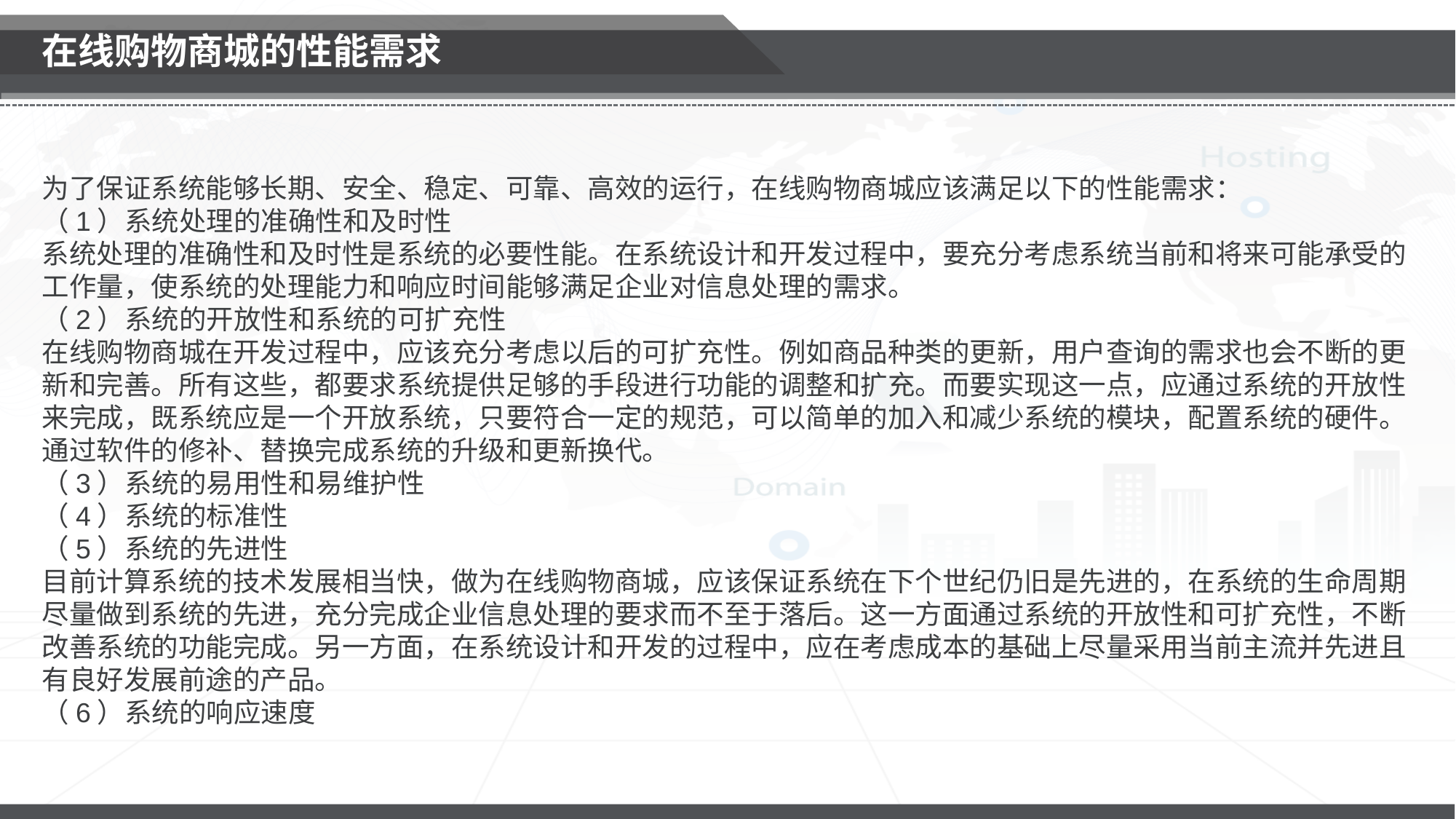

在线购物商城的性能需求

为了保证系统能够长期、安全、稳定、可靠、高效的运行，在线购物商城应该满足以下的性能需求：
（1）系统处理的准确性和及时性
系统处理的准确性和及时性是系统的必要性能。在系统设计和开发过程中，要充分考虑系统当前和将来可能承受的工作量，使系统的处理能力和响应时间能够满足企业对信息处理的需求。
（2）系统的开放性和系统的可扩充性
在线购物商城在开发过程中，应该充分考虑以后的可扩充性。例如商品种类的更新，用户查询的需求也会不断的更新和完善。所有这些，都要求系统提供足够的手段进行功能的调整和扩充。而要实现这一点，应通过系统的开放性来完成，既系统应是一个开放系统，只要符合一定的规范，可以简单的加入和减少系统的模块，配置系统的硬件。通过软件的修补、替换完成系统的升级和更新换代。
（3）系统的易用性和易维护性
（4）系统的标准性
（5）系统的先进性
目前计算系统的技术发展相当快，做为在线购物商城，应该保证系统在下个世纪仍旧是先进的，在系统的生命周期尽量做到系统的先进，充分完成企业信息处理的要求而不至于落后。这一方面通过系统的开放性和可扩充性，不断改善系统的功能完成。另一方面，在系统设计和开发的过程中，应在考虑成本的基础上尽量采用当前主流并先进且有良好发展前途的产品。
（6）系统的响应速度